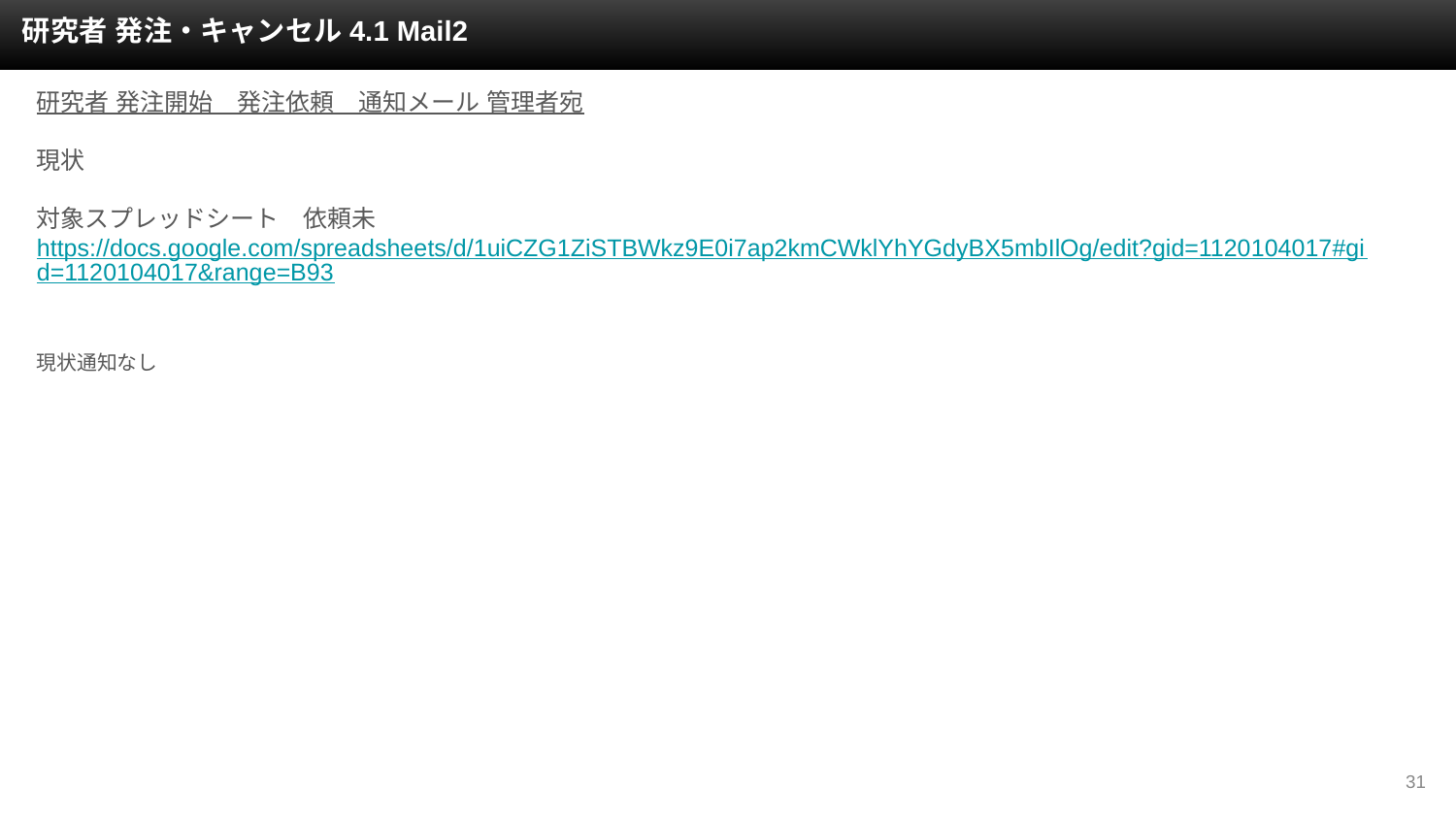

研究者 発注・キャンセル4.1 Mail2
研究者 発注開始　発注依頼　通知メール 管理者宛

現状

対象スプレッドシート　依頼未
https://docs.google.com/spreadsheets/d/1uiCZG1ZiSTBWkz9E0i7ap2kmCWklYhYGdyBX5mbIlOg/edit?gid=1120104017#gid=1120104017&range=B93
現状通知なし
31